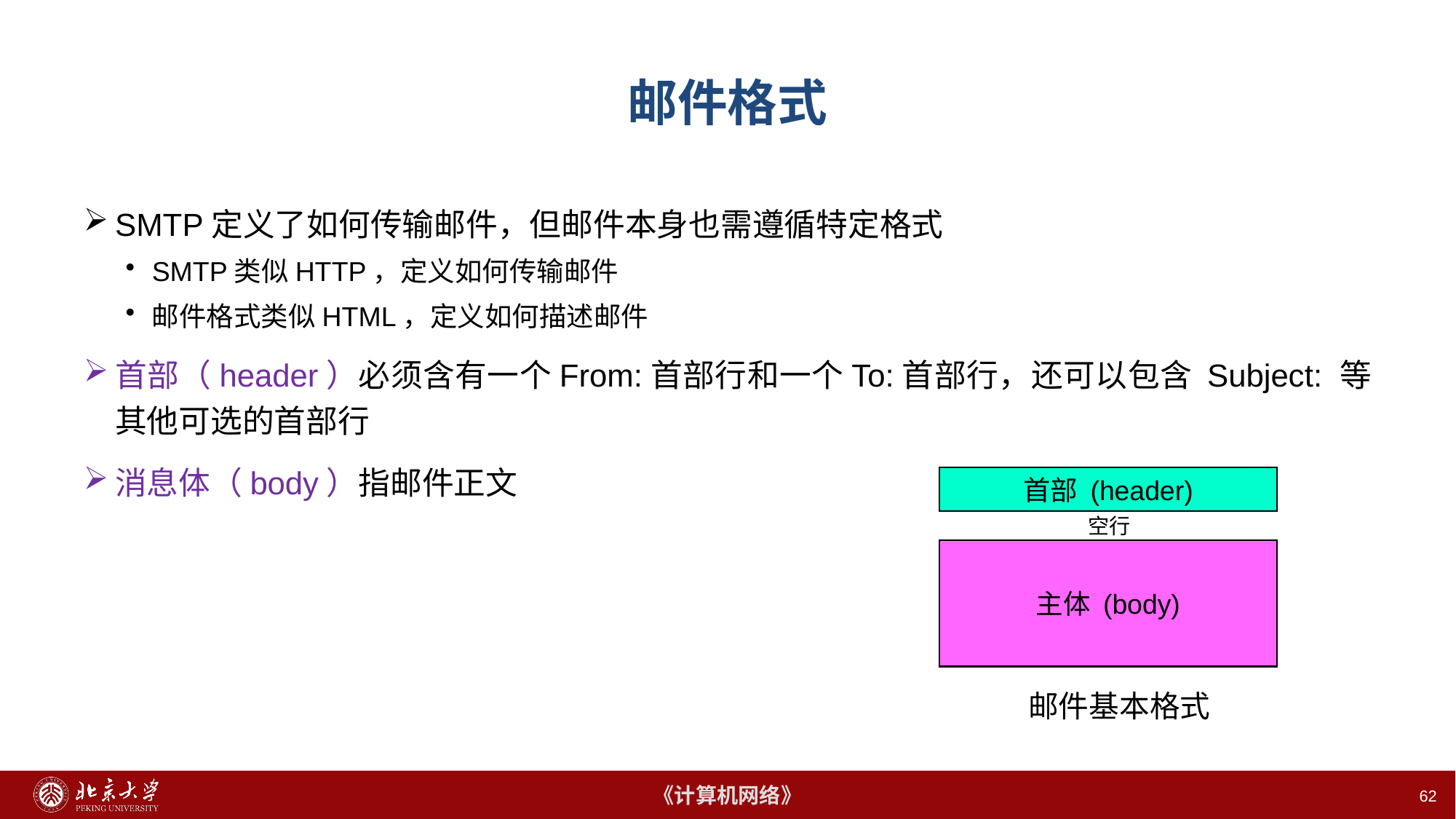

62
# 邮件格式
SMTP定义了如何传输邮件，但邮件本身也需遵循特定格式
SMTP类似HTTP，定义如何传输邮件
邮件格式类似HTML，定义如何描述邮件
首部（header）必须含有一个From:首部行和一个To:首部行，还可以包含 Subject: 等其他可选的首部行
消息体（body）指邮件正文
首部 (header)
空行
主体 (body)
邮件基本格式